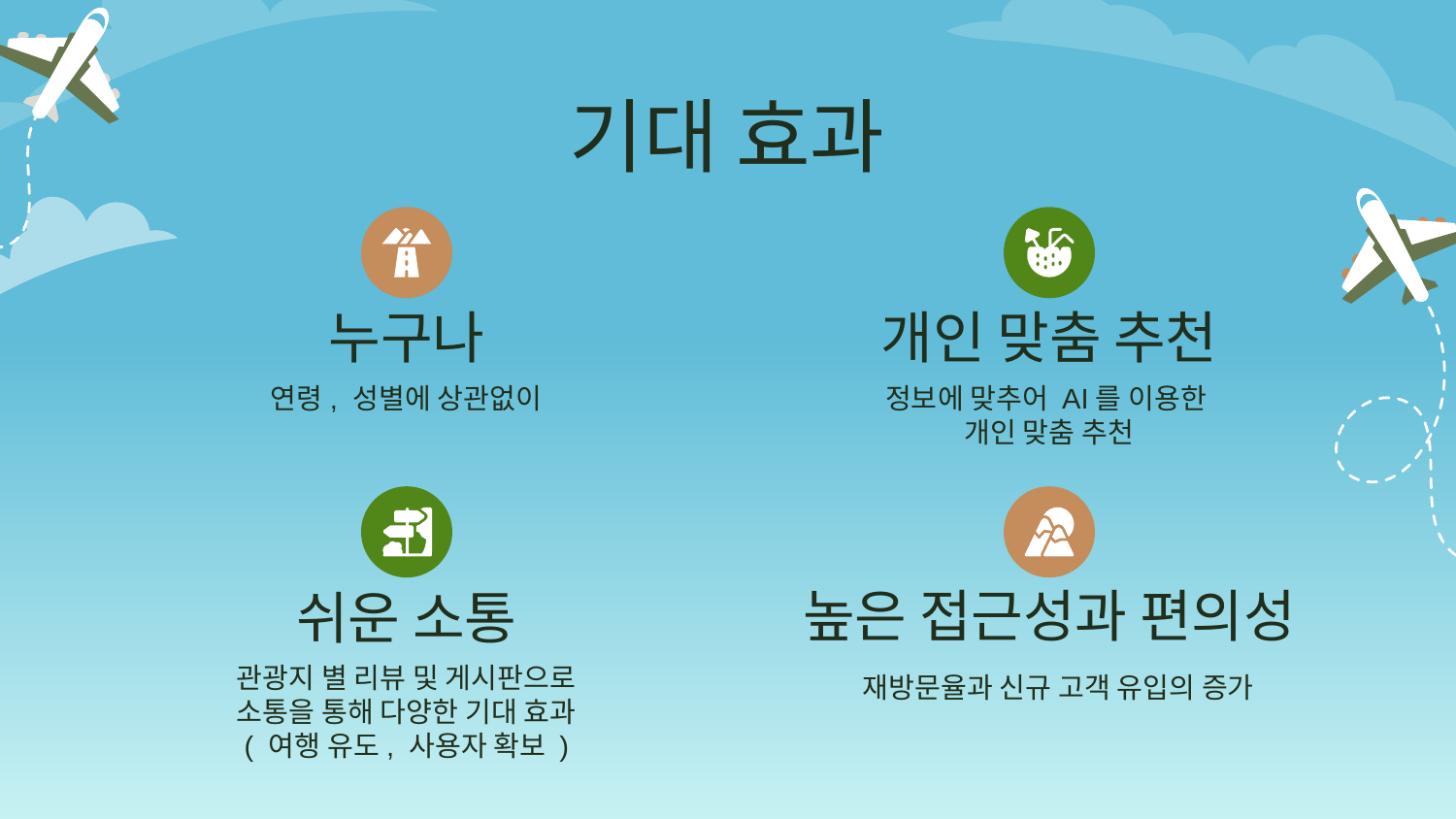

# 기대 효과

누구나
개인 맞춤 추천
연령, 성별에 상관없이
정보에 맞추어 AI를 이용한
개인 맞춤 추천

높은 접근성과 편의성
쉬운 소통
관광지 별 리뷰 및 게시판으로
소통을 통해 다양한 기대 효과
( 여행 유도, 사용자 확보 )
재방문율과 신규 고객 유입의 증가